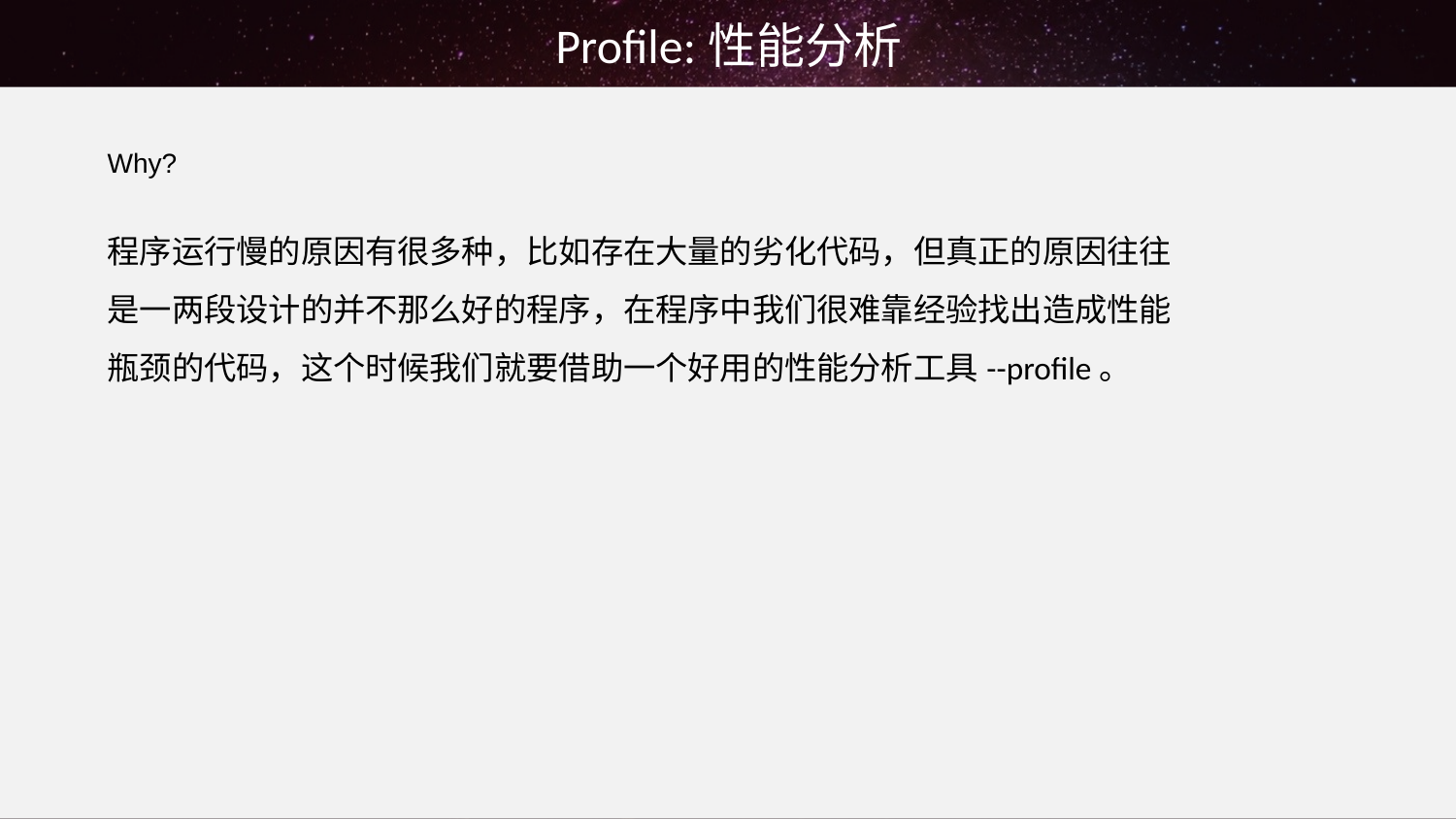

Profile:性能分析
Why?

程序运行慢的原因有很多种，比如存在大量的劣化代码，但真正的原因往往是一两段设计的并不那么好的程序，在程序中我们很难靠经验找出造成性能瓶颈的代码，这个时候我们就要借助一个好用的性能分析工具--profile。